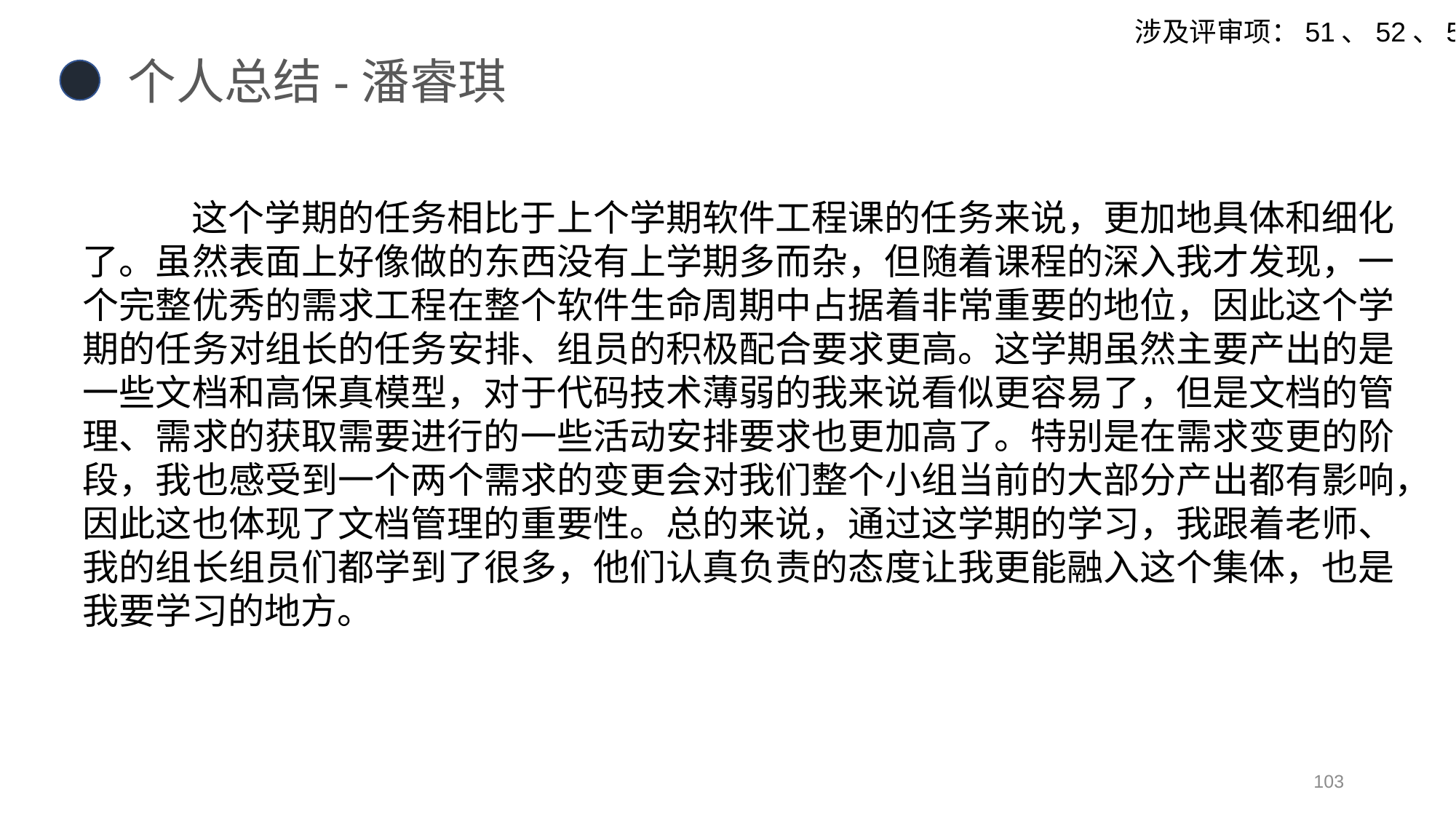

涉及评审项：51、52、53
个人总结-潘睿琪

	这个学期的任务相比于上个学期软件工程课的任务来说，更加地具体和细化了。虽然表面上好像做的东西没有上学期多而杂，但随着课程的深入我才发现，一个完整优秀的需求工程在整个软件生命周期中占据着非常重要的地位，因此这个学期的任务对组长的任务安排、组员的积极配合要求更高。这学期虽然主要产出的是一些文档和高保真模型，对于代码技术薄弱的我来说看似更容易了，但是文档的管理、需求的获取需要进行的一些活动安排要求也更加高了。特别是在需求变更的阶段，我也感受到一个两个需求的变更会对我们整个小组当前的大部分产出都有影响，因此这也体现了文档管理的重要性。总的来说，通过这学期的学习，我跟着老师、我的组长组员们都学到了很多，他们认真负责的态度让我更能融入这个集体，也是我要学习的地方。
103